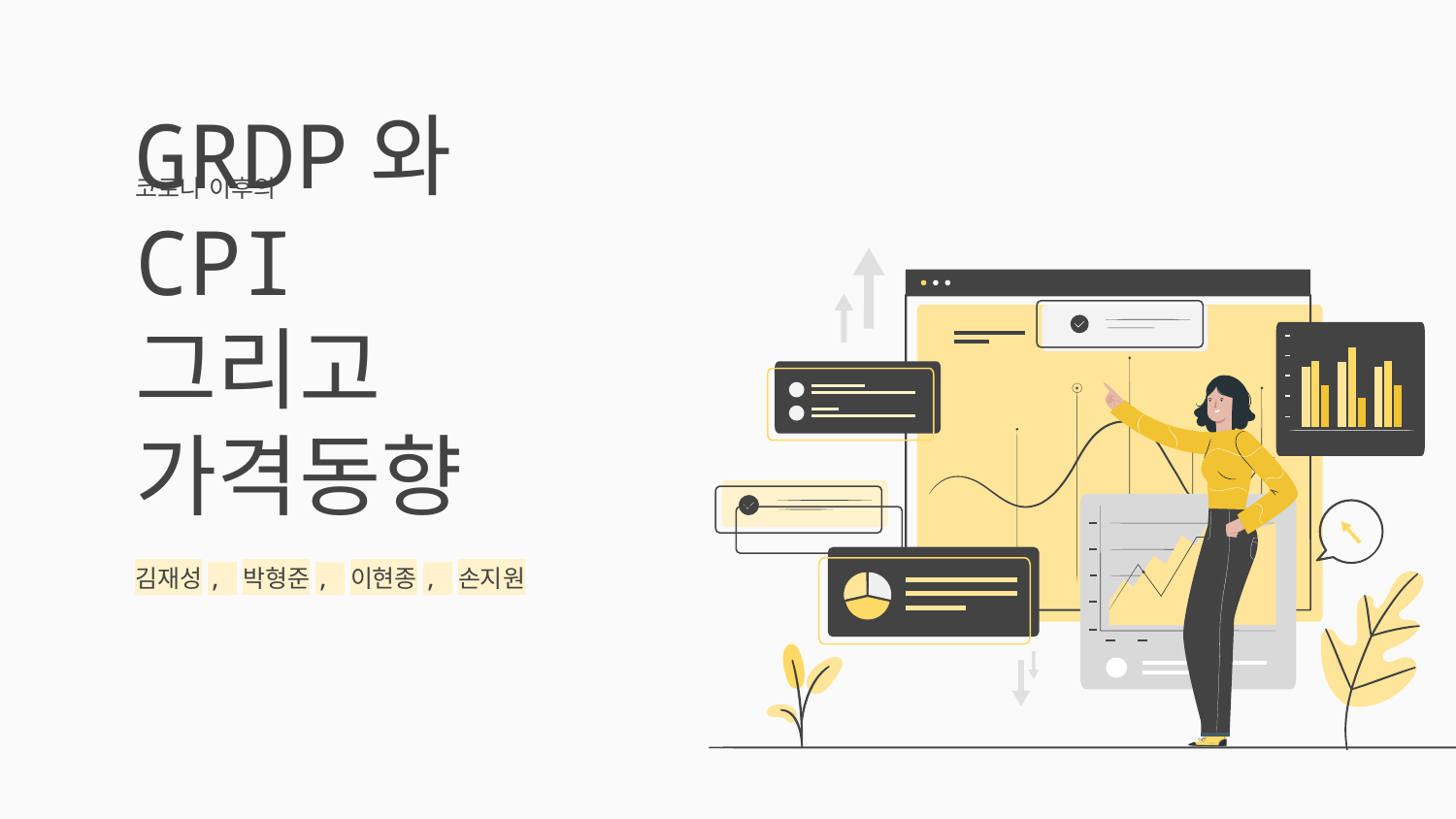

코로나 이후의

# GRDP와 CPI 그리고 가격동향
김재성, 박형준, 이현종, 손지원